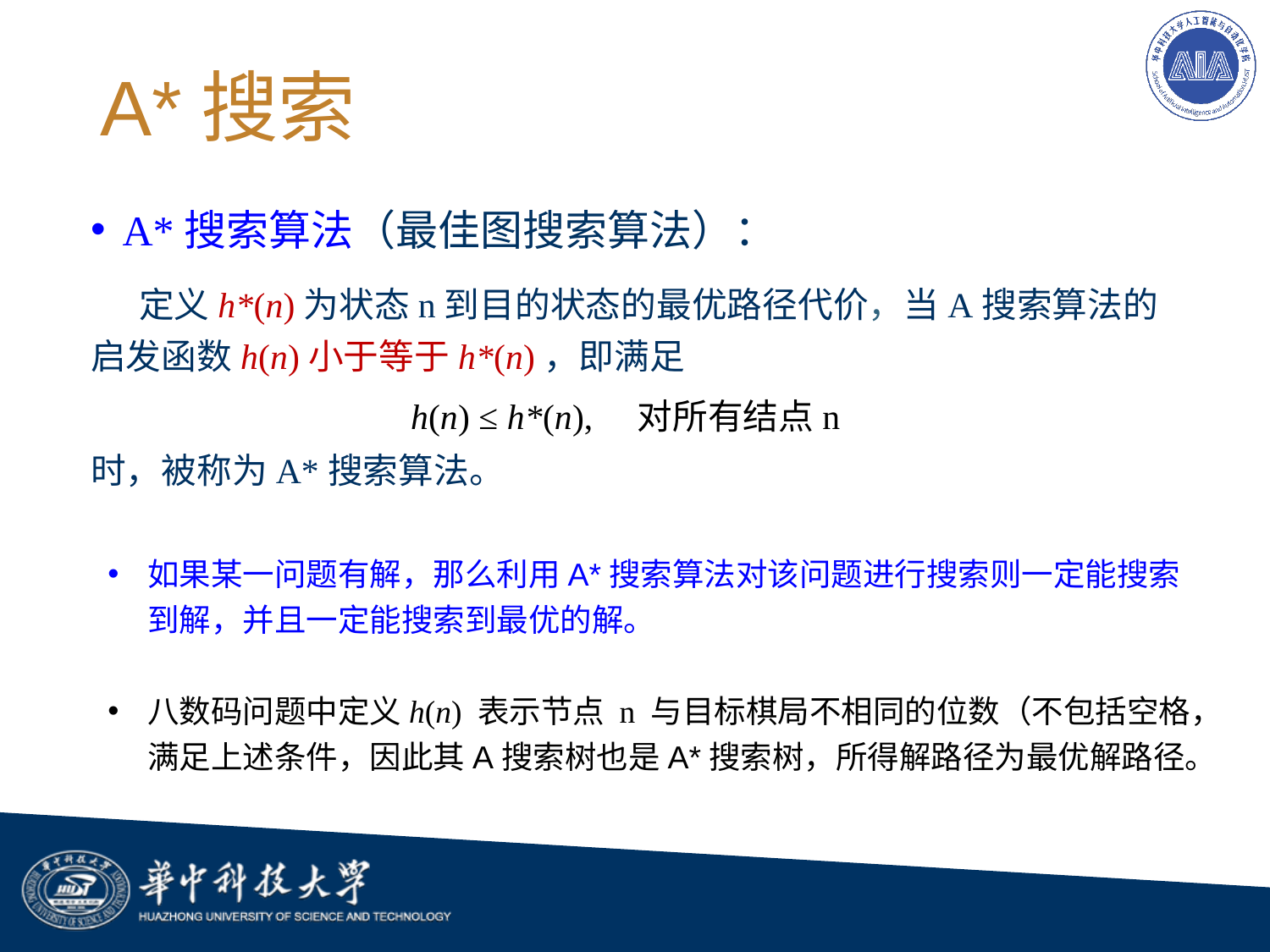

# A*搜索
A*搜索算法（最佳图搜索算法）：
    定义h*(n)为状态n到目的状态的最优路径代价，当A搜索算法的启发函数h(n)小于等于h*(n)，即满足

时，被称为A*搜索算法。
h(n) ≤ h*(n),    对所有结点n
如果某一问题有解，那么利用A*搜索算法对该问题进行搜索则一定能搜索到解，并且一定能搜索到最优的解。
八数码问题中定义h(n) 表示节点 n 与目标棋局不相同的位数（不包括空格，满足上述条件，因此其A搜索树也是A*搜索树，所得解路径为最优解路径。
68